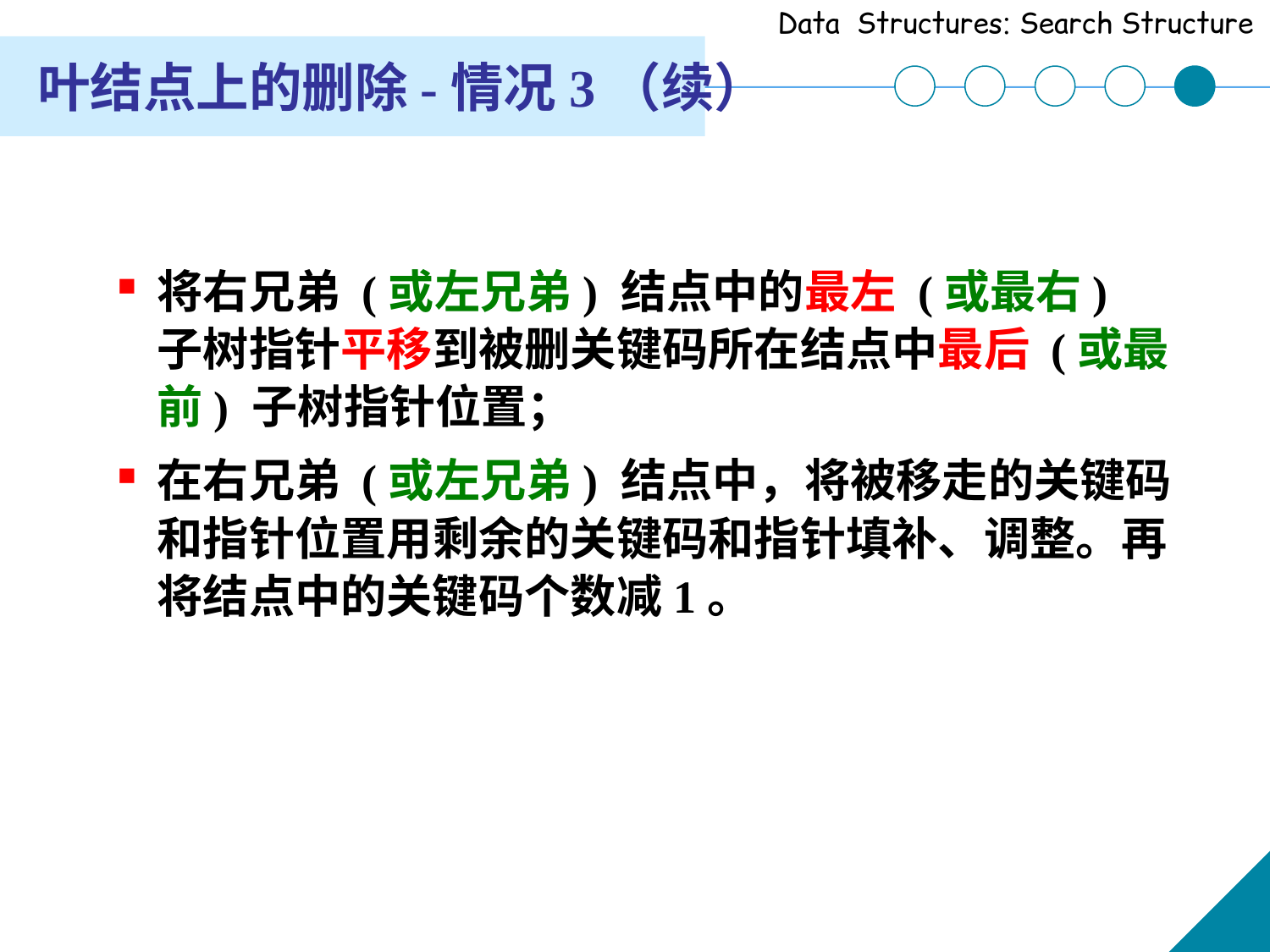

叶结点上的删除-情况3（续）

将右兄弟 (或左兄弟) 结点中的最左 (或最右) 子树指针平移到被删关键码所在结点中最后 (或最前) 子树指针位置；
在右兄弟 (或左兄弟) 结点中，将被移走的关键码和指针位置用剩余的关键码和指针填补、调整。再将结点中的关键码个数减1。